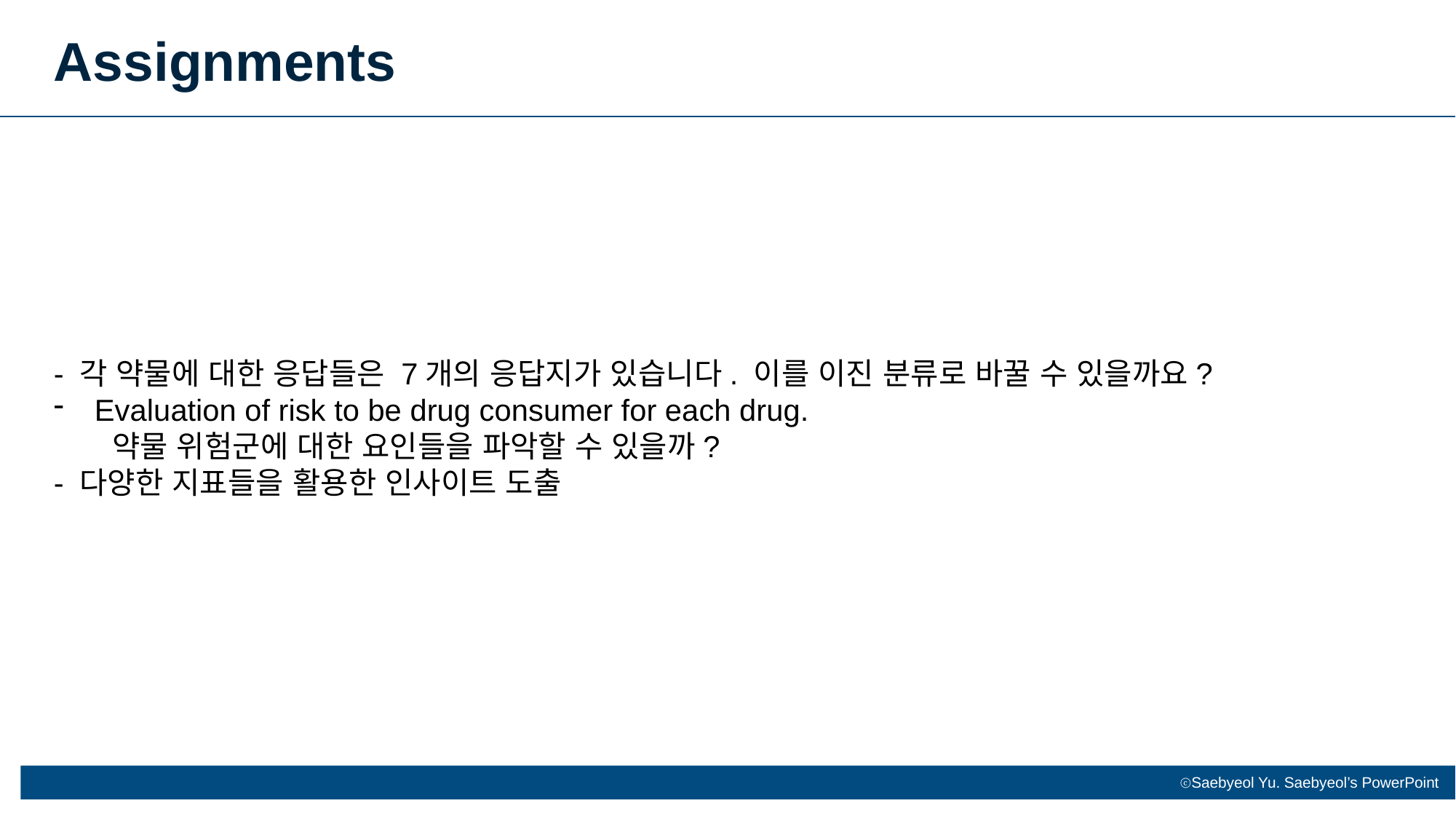

Assignments
- 각 약물에 대한 응답들은 7개의 응답지가 있습니다. 이를 이진 분류로 바꿀 수 있을까요?
Evaluation of risk to be drug consumer for each drug.
      약물 위험군에 대한 요인들을 파악할 수 있을까?
- 다양한 지표들을 활용한 인사이트 도출